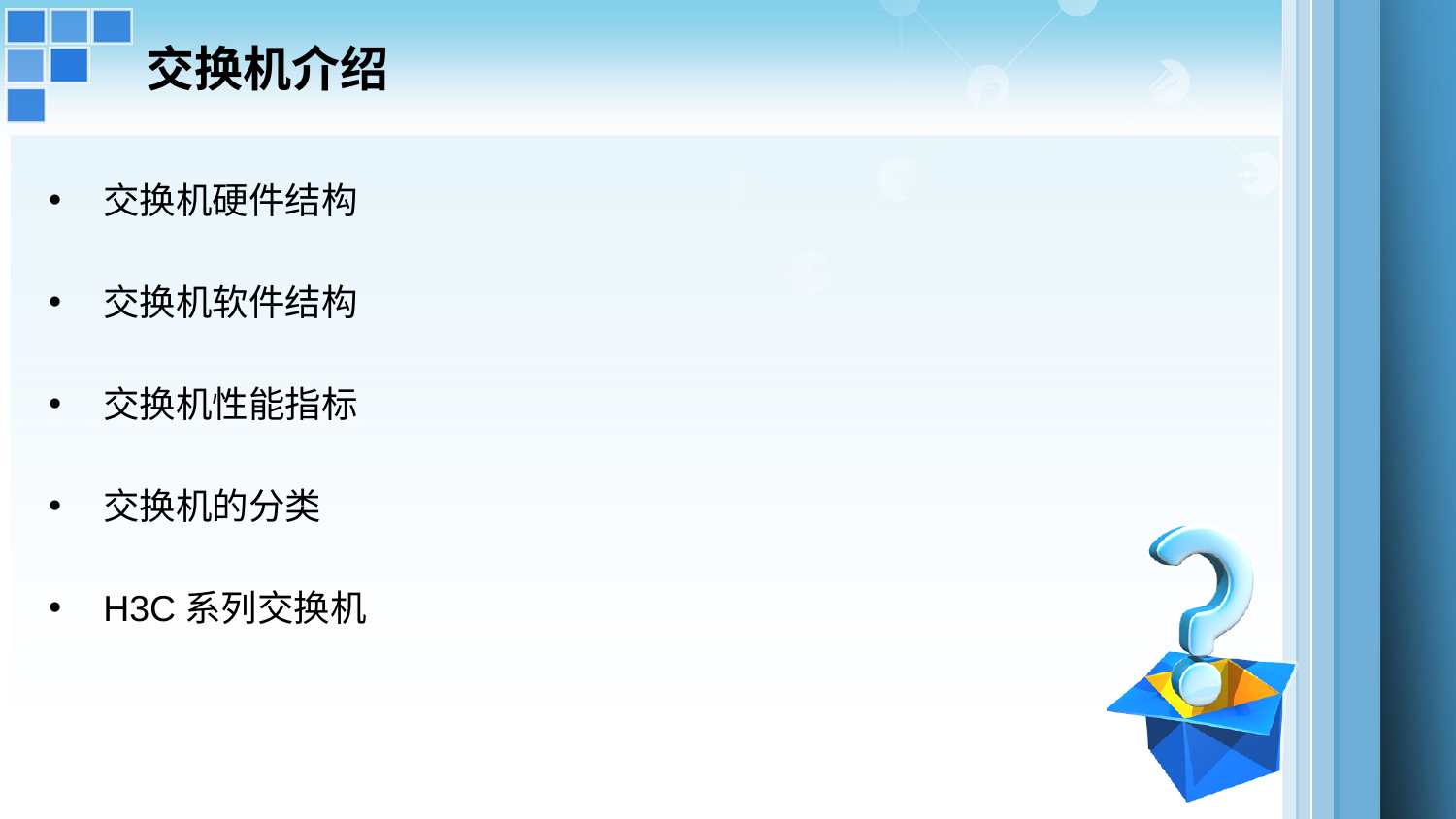

# 交换机介绍
交换机硬件结构

交换机软件结构

交换机性能指标

交换机的分类

H3C系列交换机